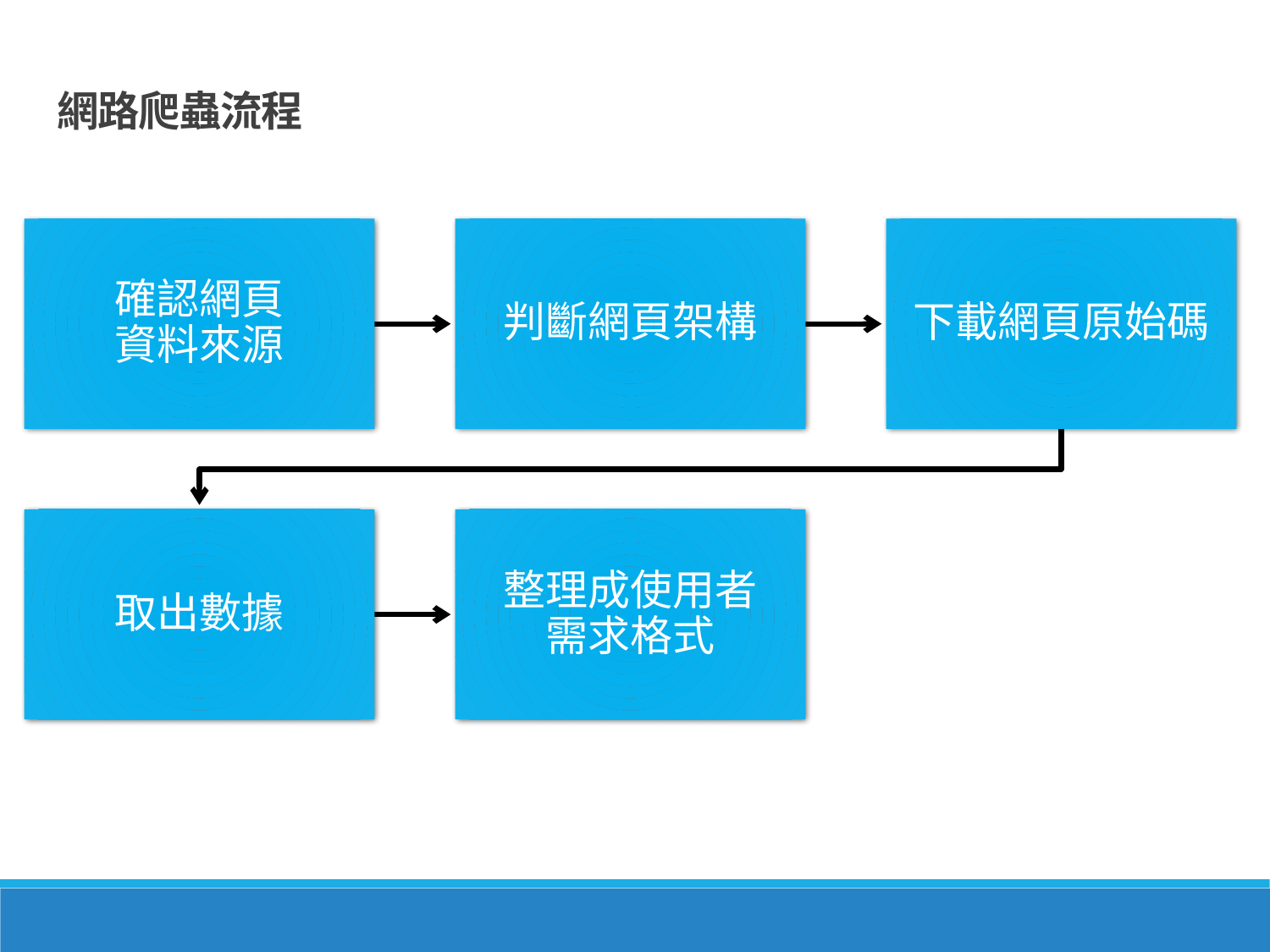

網路爬蟲流程

確認網頁
資料來源

判斷網頁架構

下載網頁原始碼

取出數據
整理成使用者
需求格式